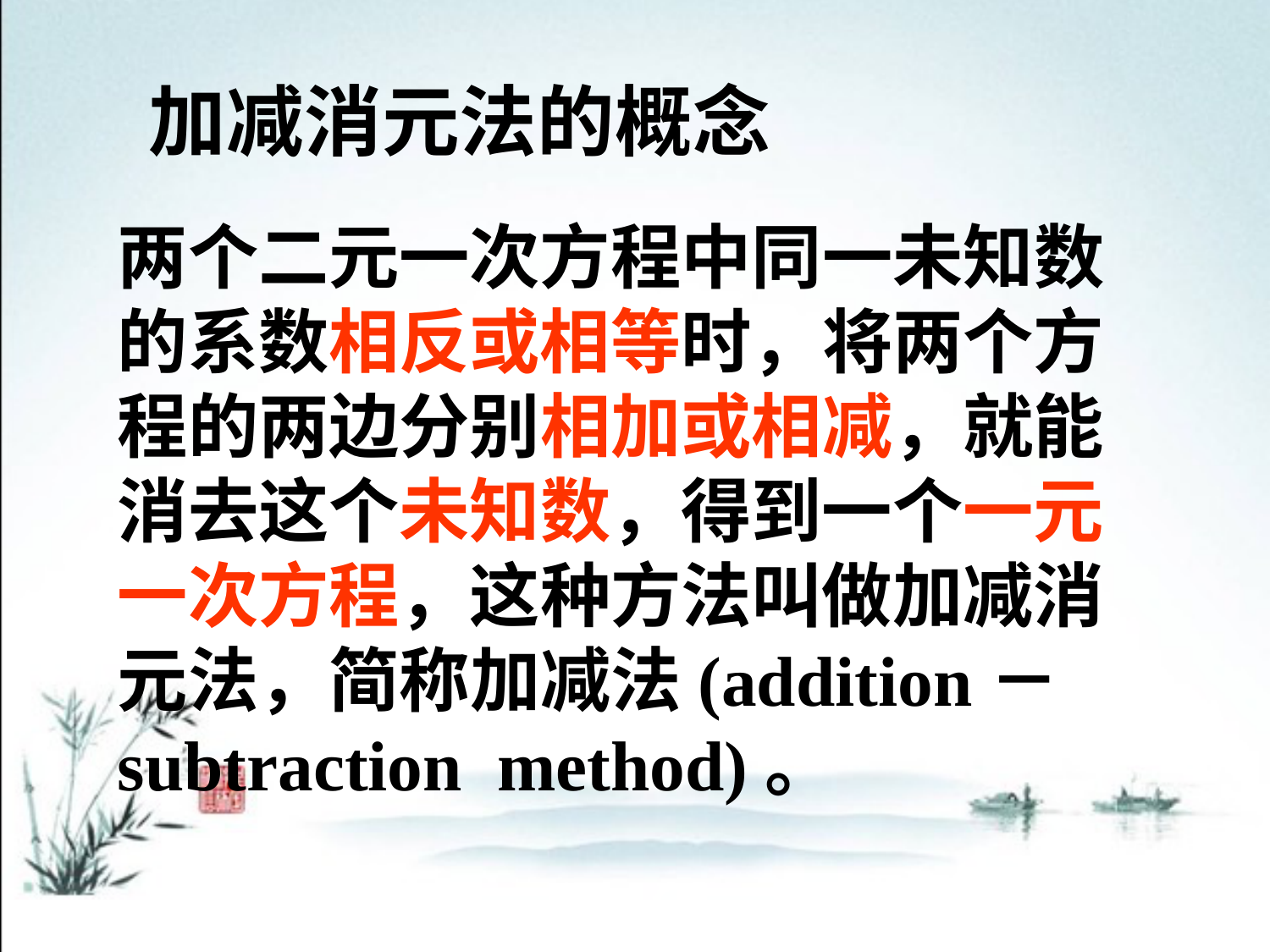

加减消元法的概念

两个二元一次方程中同一未知数的系数相反或相等时，将两个方程的两边分别相加或相减，就能消去这个未知数，得到一个一元一次方程，这种方法叫做加减消元法，简称加减法(addition－subtraction  method)。